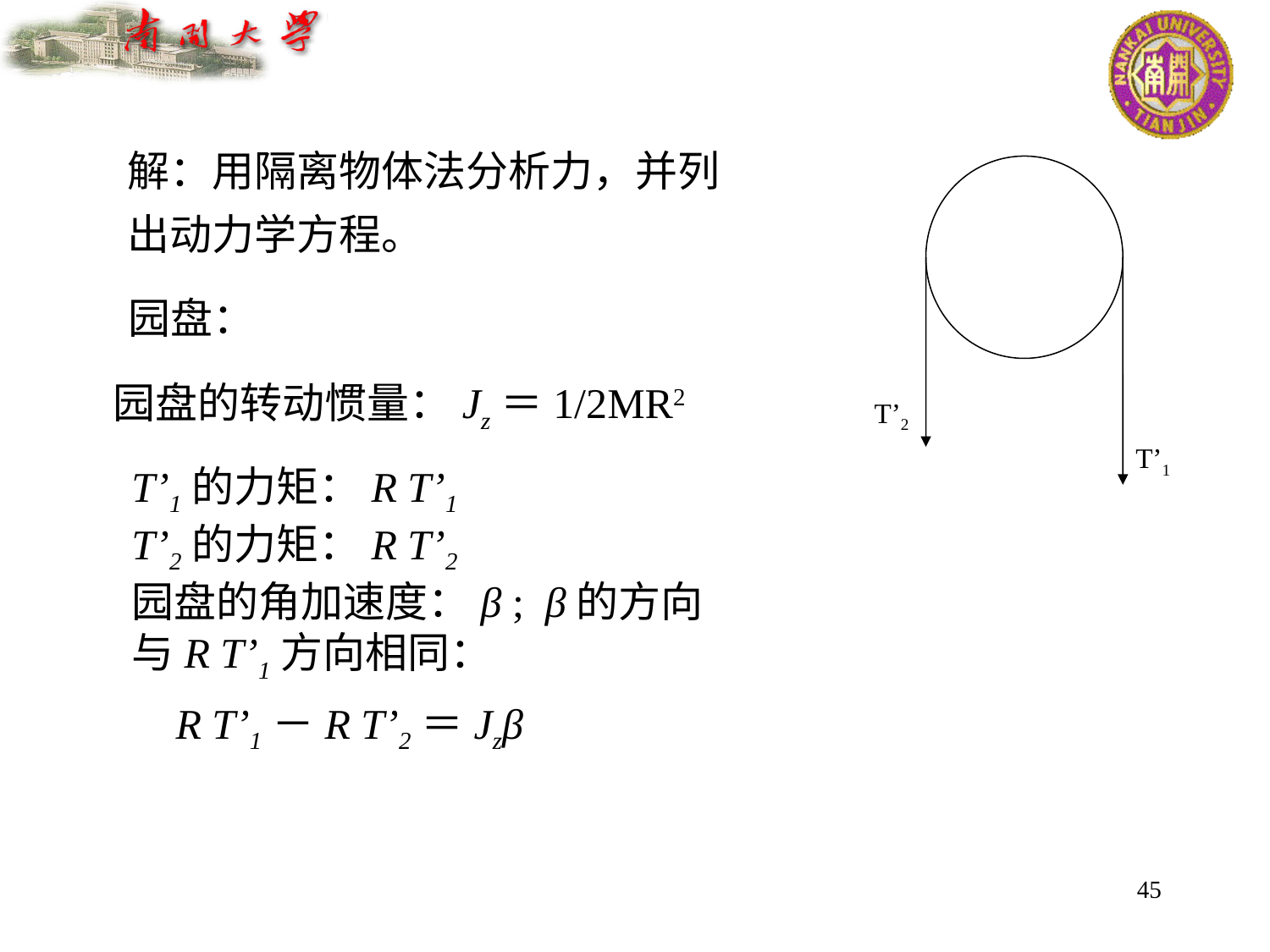

解：用隔离物体法分析力，并列出动力学方程。

T’2
T’1
园盘：
园盘的转动惯量：Jz＝1/2MR2
T’1的力矩：R T’1
T’2的力矩：R T’2
园盘的角加速度：β ;  β的方向与R T’1方向相同：
R T’1－R T’2＝Jzβ
45